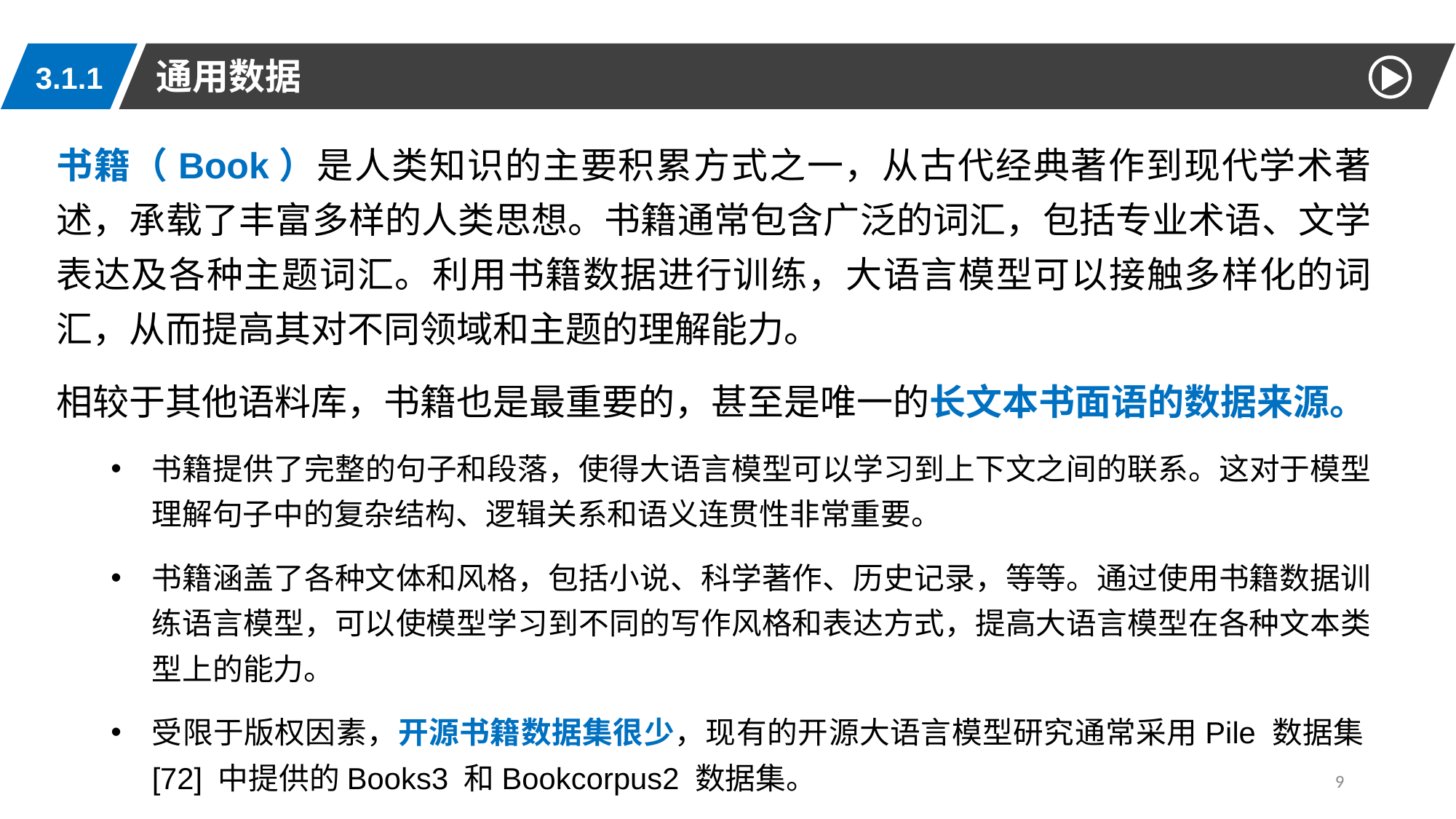

通用数据
3.1.1

书籍（Book）是人类知识的主要积累方式之一，从古代经典著作到现代学术著述，承载了丰富多样的人类思想。书籍通常包含广泛的词汇，包括专业术语、文学表达及各种主题词汇。利用书籍数据进行训练，大语言模型可以接触多样化的词汇，从而提高其对不同领域和主题的理解能力。
相较于其他语料库，书籍也是最重要的，甚至是唯一的长文本书面语的数据来源。
书籍提供了完整的句子和段落，使得大语言模型可以学习到上下文之间的联系。这对于模型理解句子中的复杂结构、逻辑关系和语义连贯性非常重要。
书籍涵盖了各种文体和风格，包括小说、科学著作、历史记录，等等。通过使用书籍数据训练语言模型，可以使模型学习到不同的写作风格和表达方式，提高大语言模型在各种文本类型上的能力。
受限于版权因素，开源书籍数据集很少，现有的开源大语言模型研究通常采用Pile 数据集[72] 中提供的Books3 和Bookcorpus2 数据集。
9